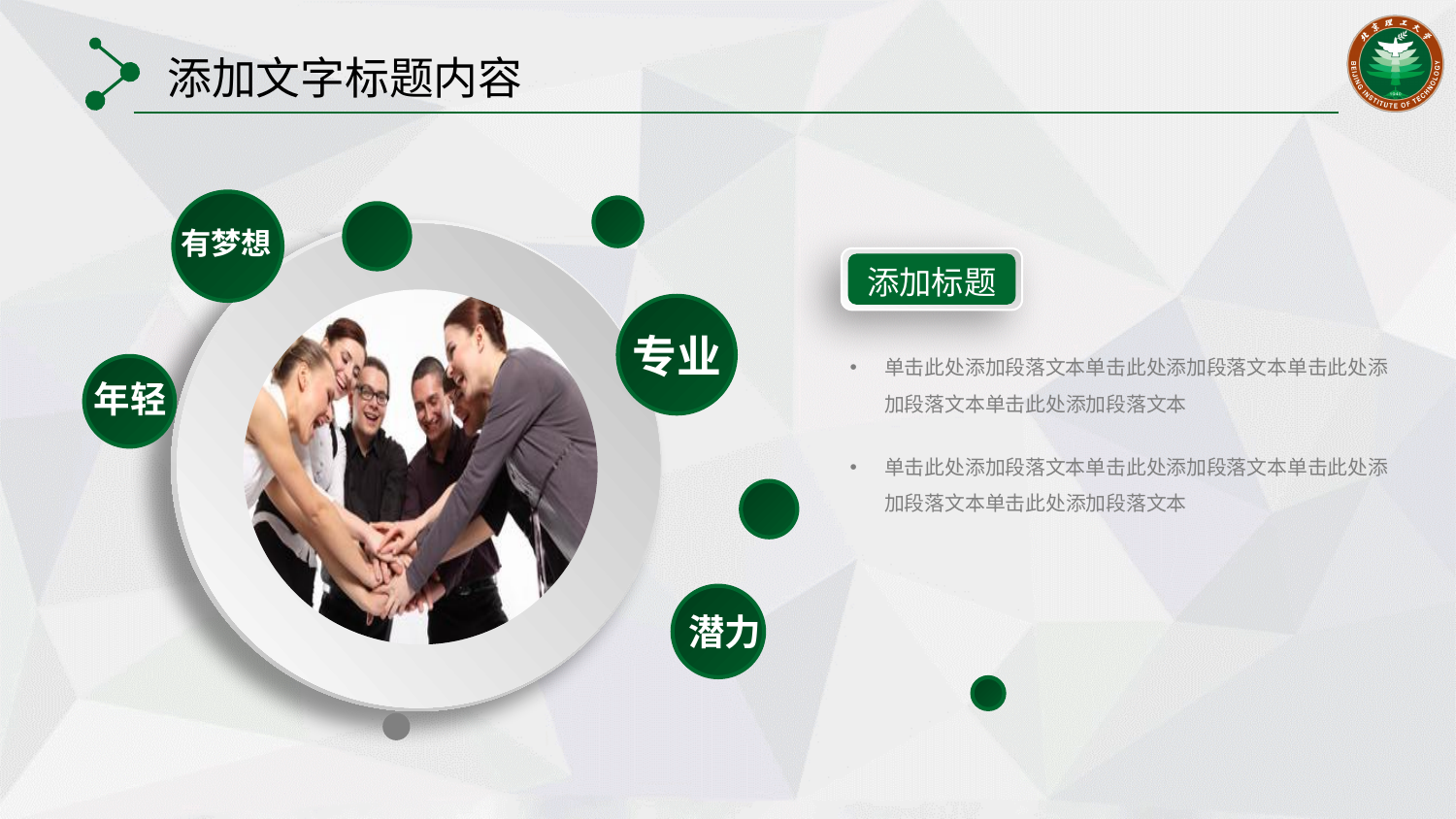

添加文字标题内容

有梦想

添加标题

专业
单击此处添加段落文本单击此处添加段落文本单击此处添加段落文本单击此处添加段落文本

年轻
单击此处添加段落文本单击此处添加段落文本单击此处添加段落文本单击此处添加段落文本

潜力